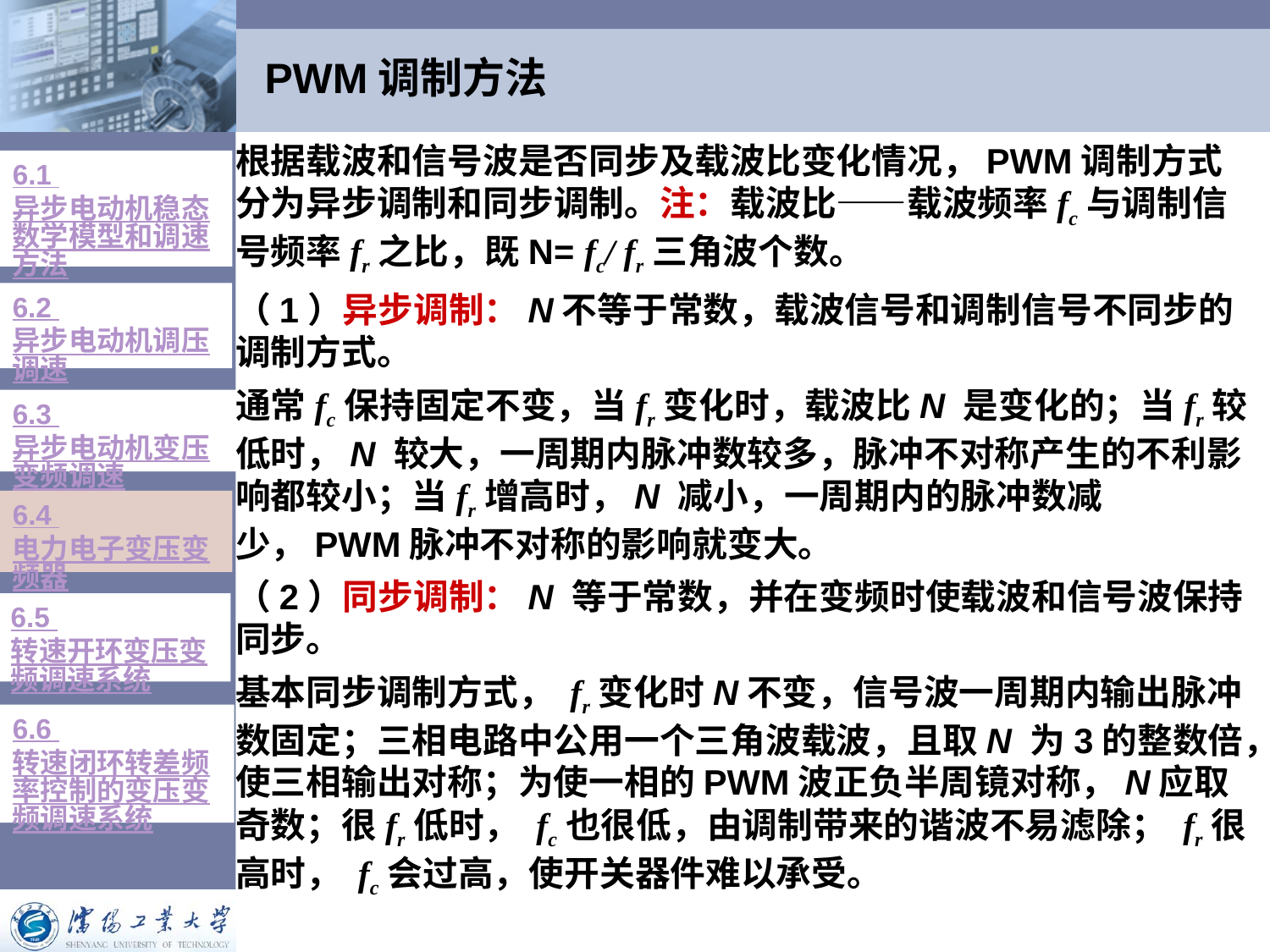

# PWM调制方法
根据载波和信号波是否同步及载波比变化情况，PWM调制方式分为异步调制和同步调制。注：载波比——载波频率fc与调制信号频率fr之比，既N= fc/ fr三角波个数。
（1）异步调制：N不等于常数，载波信号和调制信号不同步的调制方式。
通常fc保持固定不变，当fr变化时，载波比N 是变化的；当fr较低时，N 较大，一周期内脉冲数较多，脉冲不对称产生的不利影响都较小；当fr增高时，N 减小，一周期内的脉冲数减少，PWM脉冲不对称的影响就变大。
（2）同步调制：N 等于常数，并在变频时使载波和信号波保持同步。
基本同步调制方式， fr变化时N不变，信号波一周期内输出脉冲数固定；三相电路中公用一个三角波载波，且取N 为3的整数倍，使三相输出对称；为使一相的PWM波正负半周镜对称，N应取奇数；很fr低时， fc也很低，由调制带来的谐波不易滤除； fr很高时， fc会过高，使开关器件难以承受。
6.1 异步电动机稳态数学模型和调速方法
6.2 异步电动机调压调速
6.3 异步电动机变压变频调速
6.4 电力电子变压变频器
6.5 转速开环变压变频调速系统

6.6 转速闭环转差频率控制的变压变频调速系统